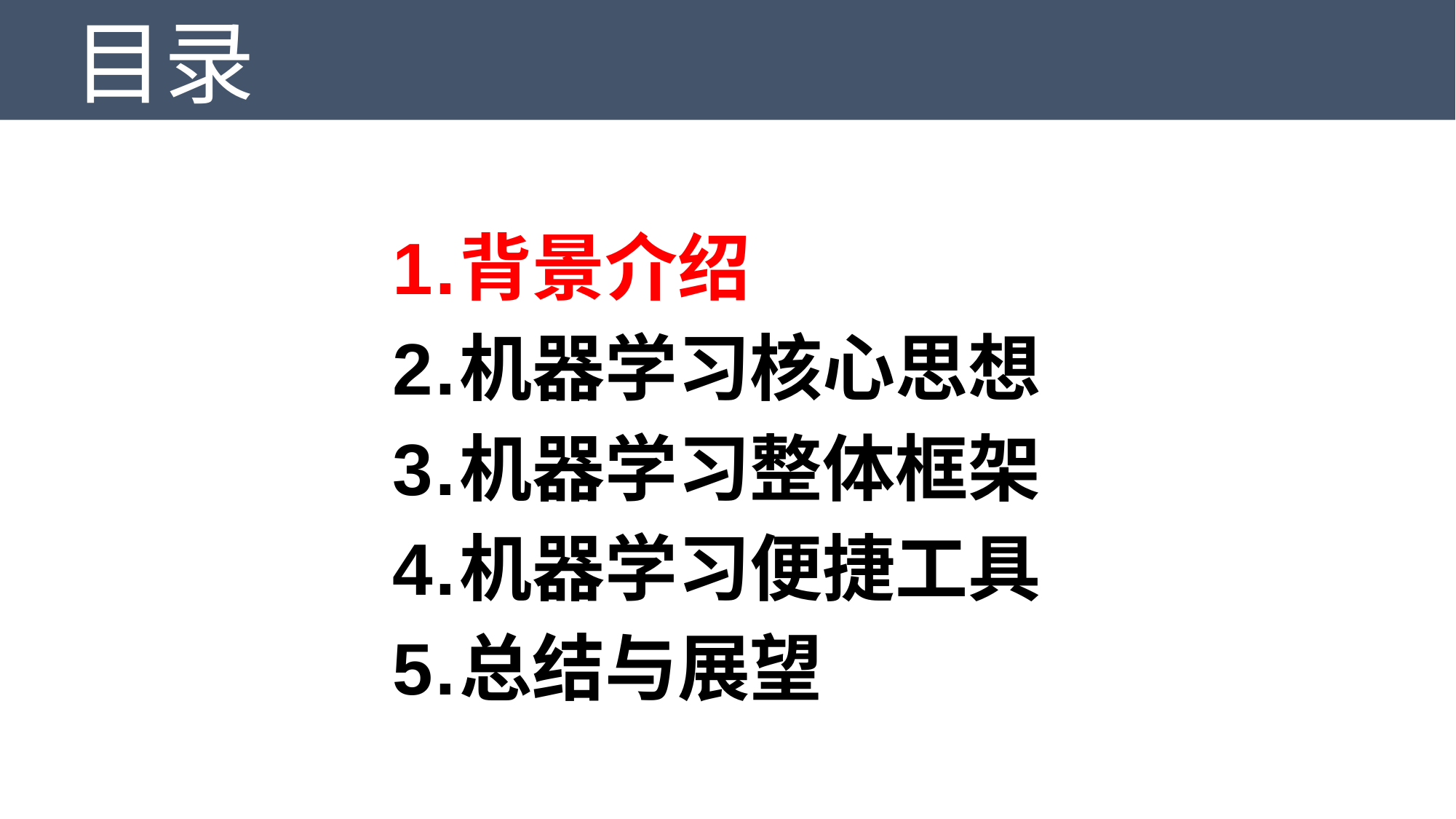

目录
背景介绍
机器学习核心思想
机器学习整体框架
机器学习便捷工具
总结与展望